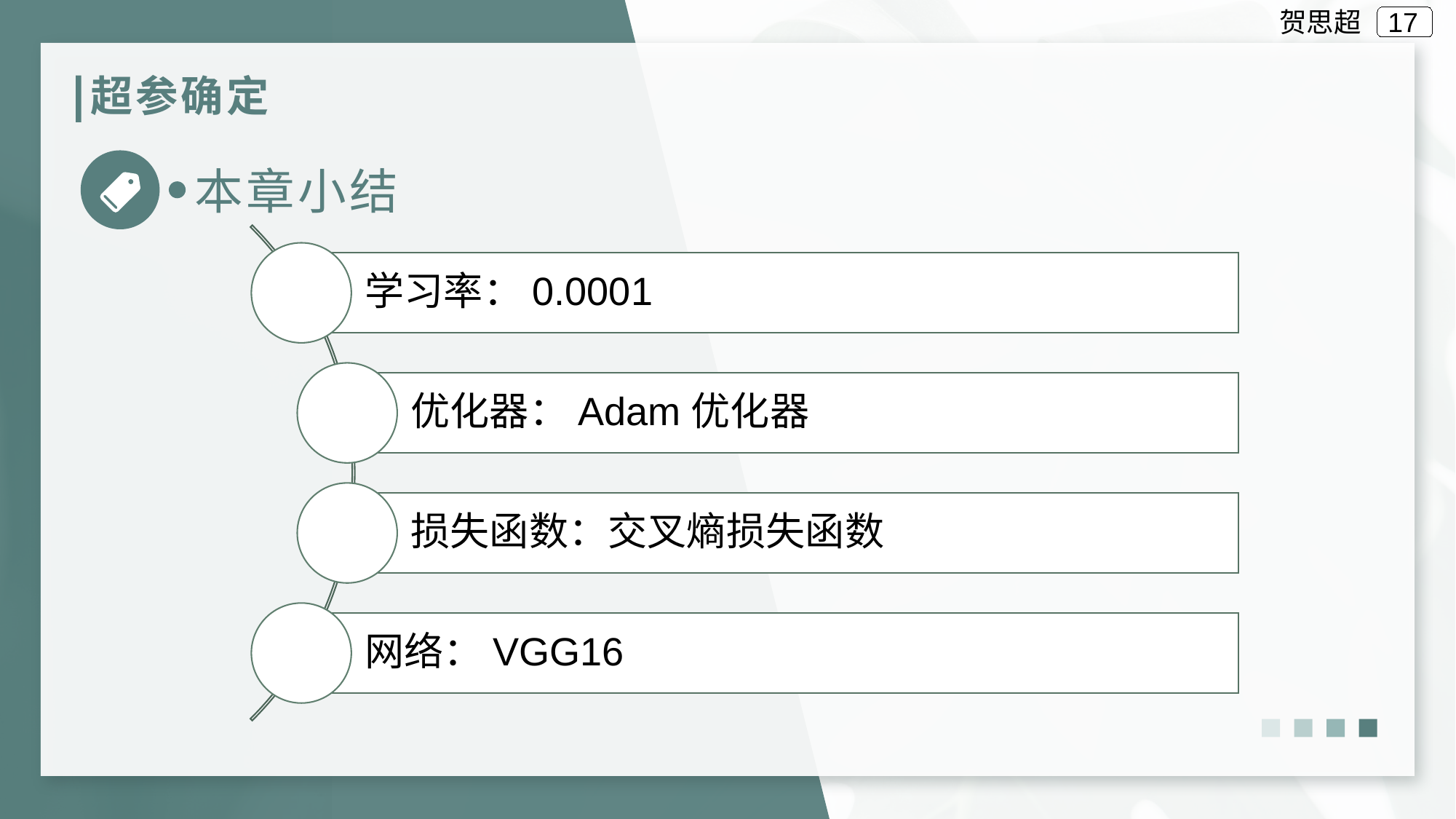

贺思超
# 超参确定

本章小结

学习率：0.0001
优化器：Adam优化器
损失函数：交叉熵损失函数
网络：VGG16